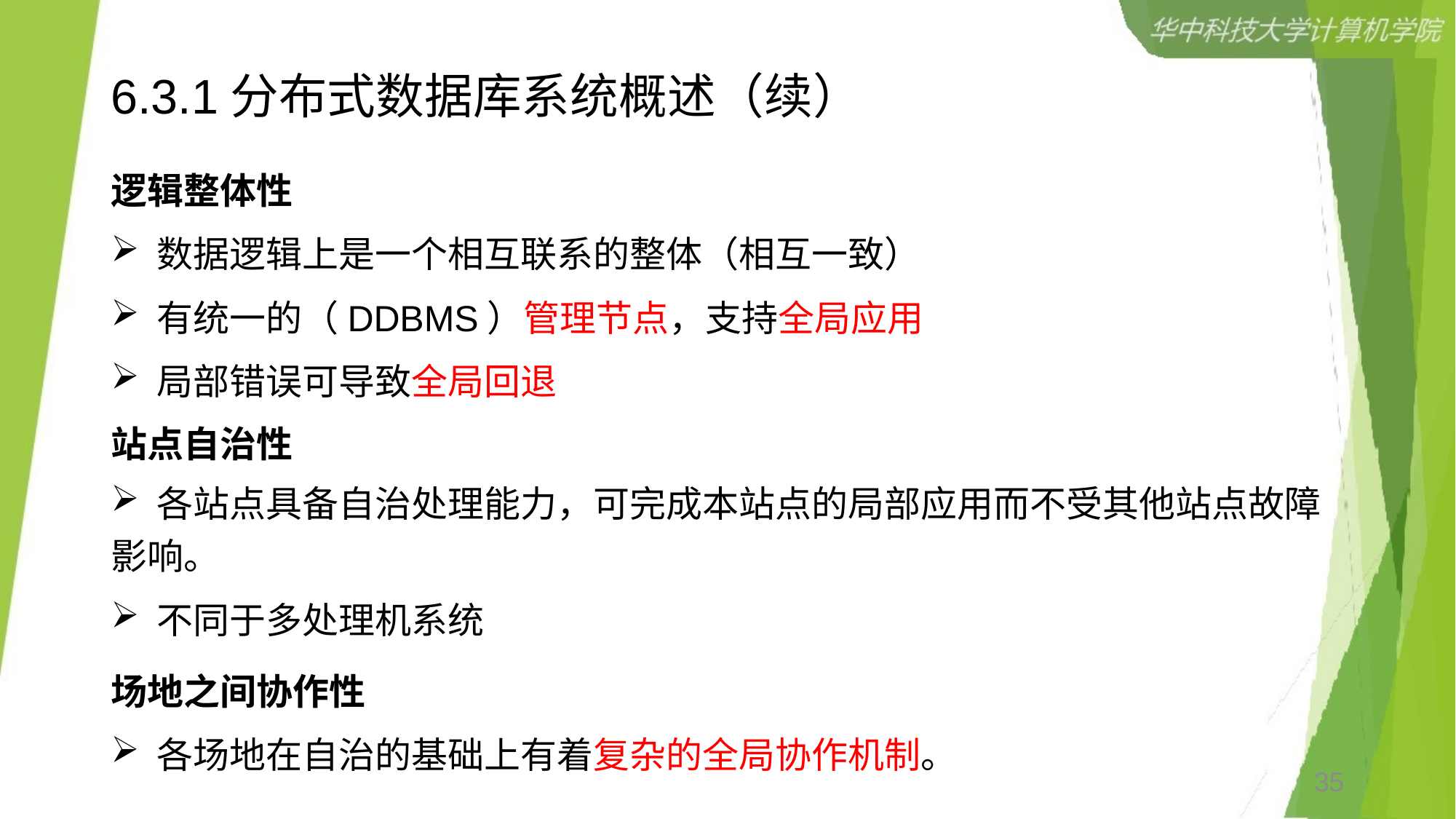

# 6.3.1分布式数据库系统概述（续）
逻辑整体性
 数据逻辑上是一个相互联系的整体（相互一致）
 有统一的（DDBMS）管理节点，支持全局应用
 局部错误可导致全局回退
站点自治性
 各站点具备自治处理能力，可完成本站点的局部应用而不受其他站点故障影响。
 不同于多处理机系统
场地之间协作性
 各场地在自治的基础上有着复杂的全局协作机制。
35